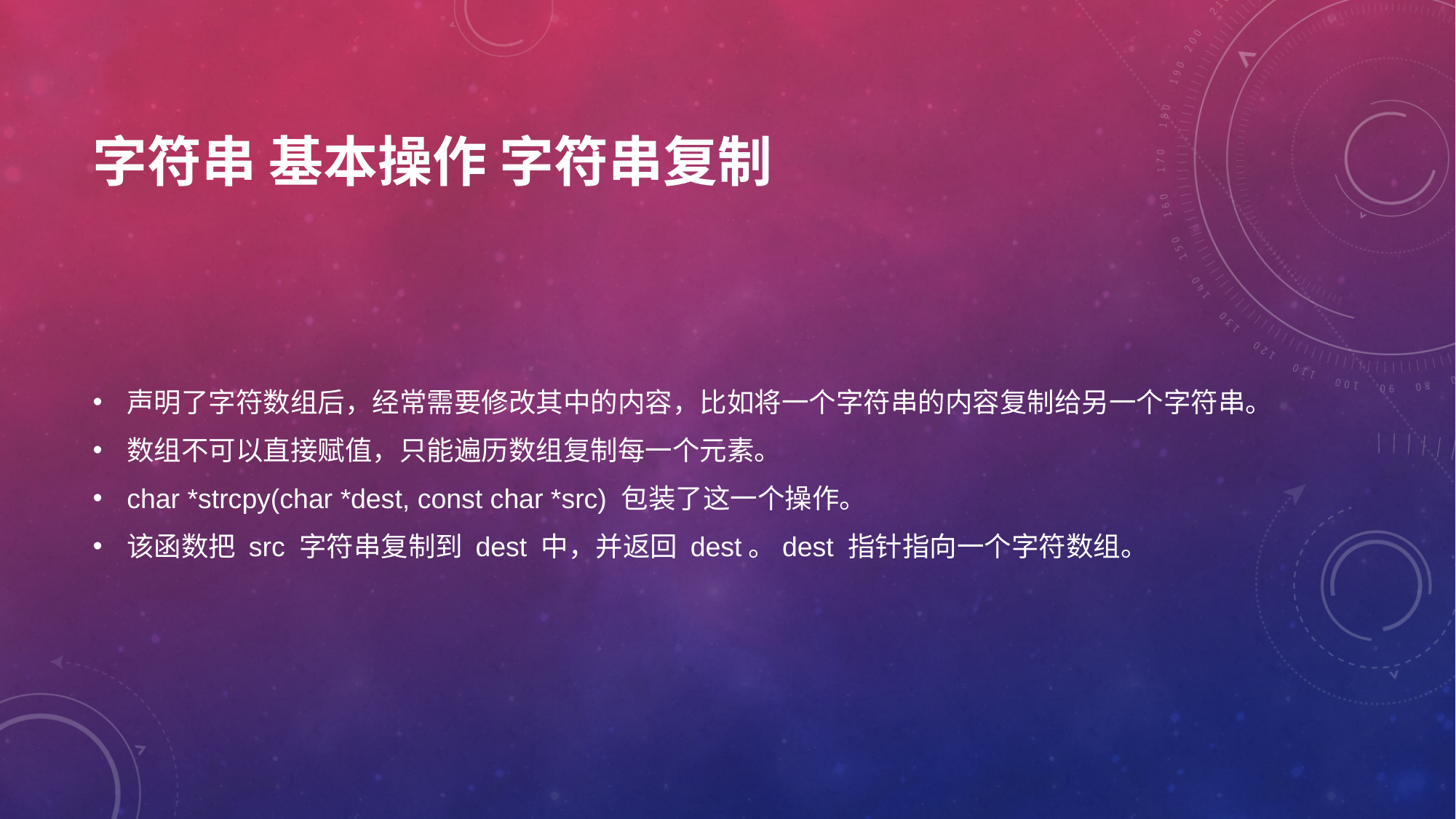

# 字符串 基本操作 字符串复制
声明了字符数组后，经常需要修改其中的内容，比如将一个字符串的内容复制给另一个字符串。
数组不可以直接赋值，只能遍历数组复制每一个元素。
char *strcpy(char *dest, const char *src) 包装了这一个操作。
该函数把 src 字符串复制到 dest 中，并返回 dest。dest 指针指向一个字符数组。